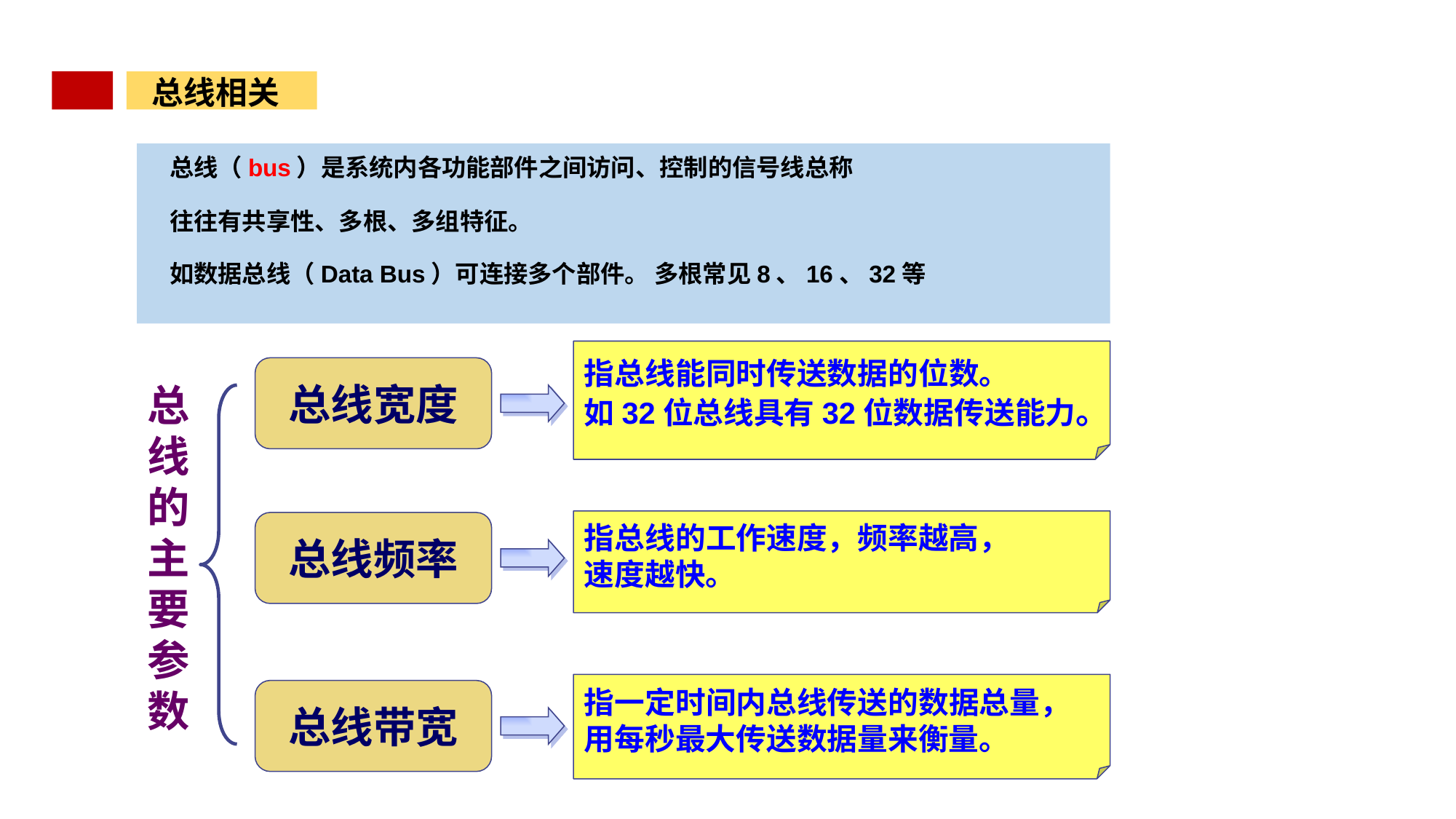

总线相关
  总线（bus）是系统内各功能部件之间访问、控制的信号线总称

   往往有共享性、多根、多组特征。

   如数据总线（Data Bus）可连接多个部件。 多根常见8、16、32等

指总线能同时传送数据的位数。
如32位总线具有32位数据传送能力。
总线宽度
总线的主要参数

指总线的工作速度，频率越高，
速度越快。
总线频率

指一定时间内总线传送的数据总量，
用每秒最大传送数据量来衡量。
总线带宽